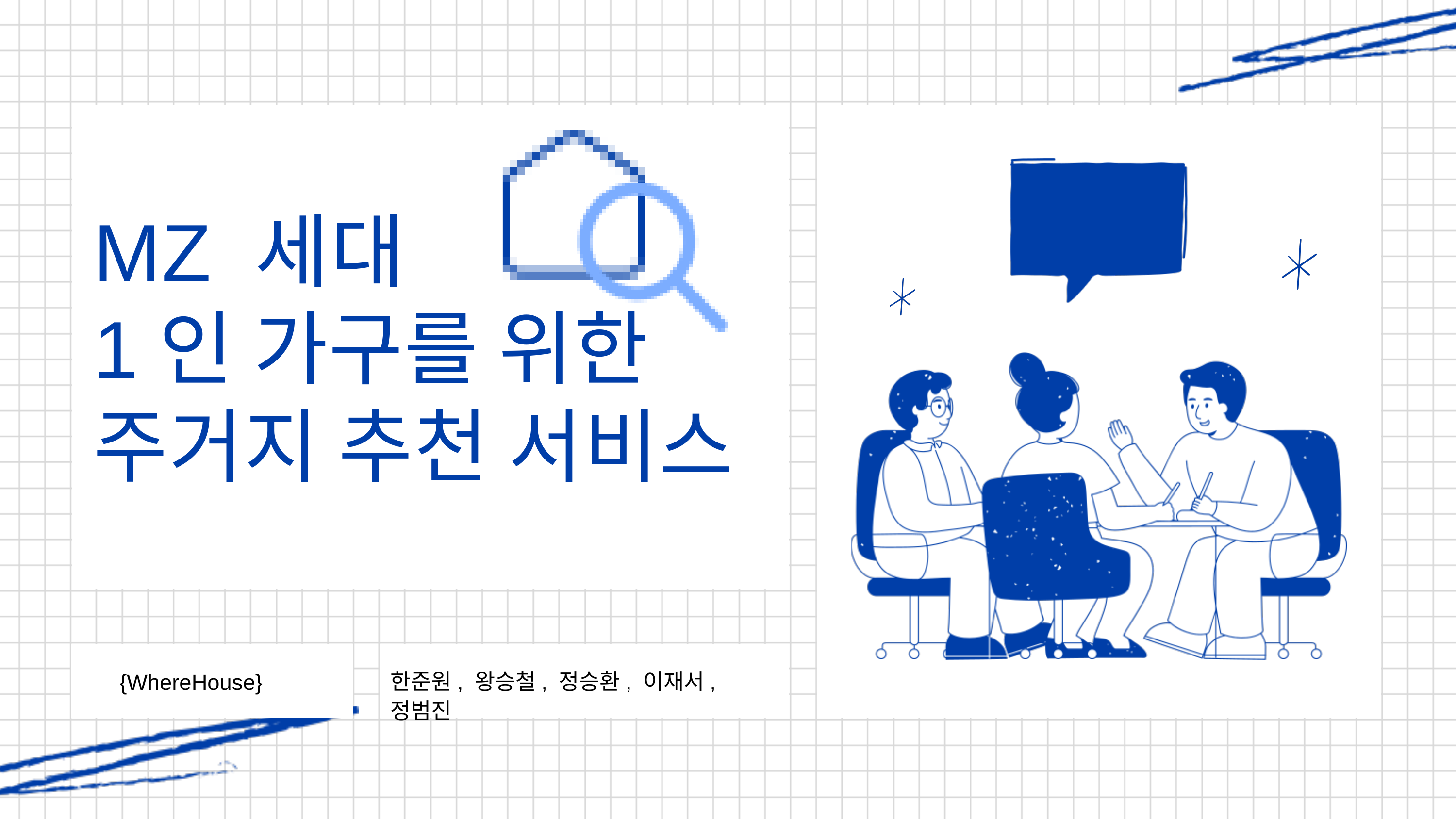

MZ 세대
1인 가구를 위한
주거지 추천 서비스

{WhereHouse}
한준원, 왕승철, 정승환, 이재서, 정범진